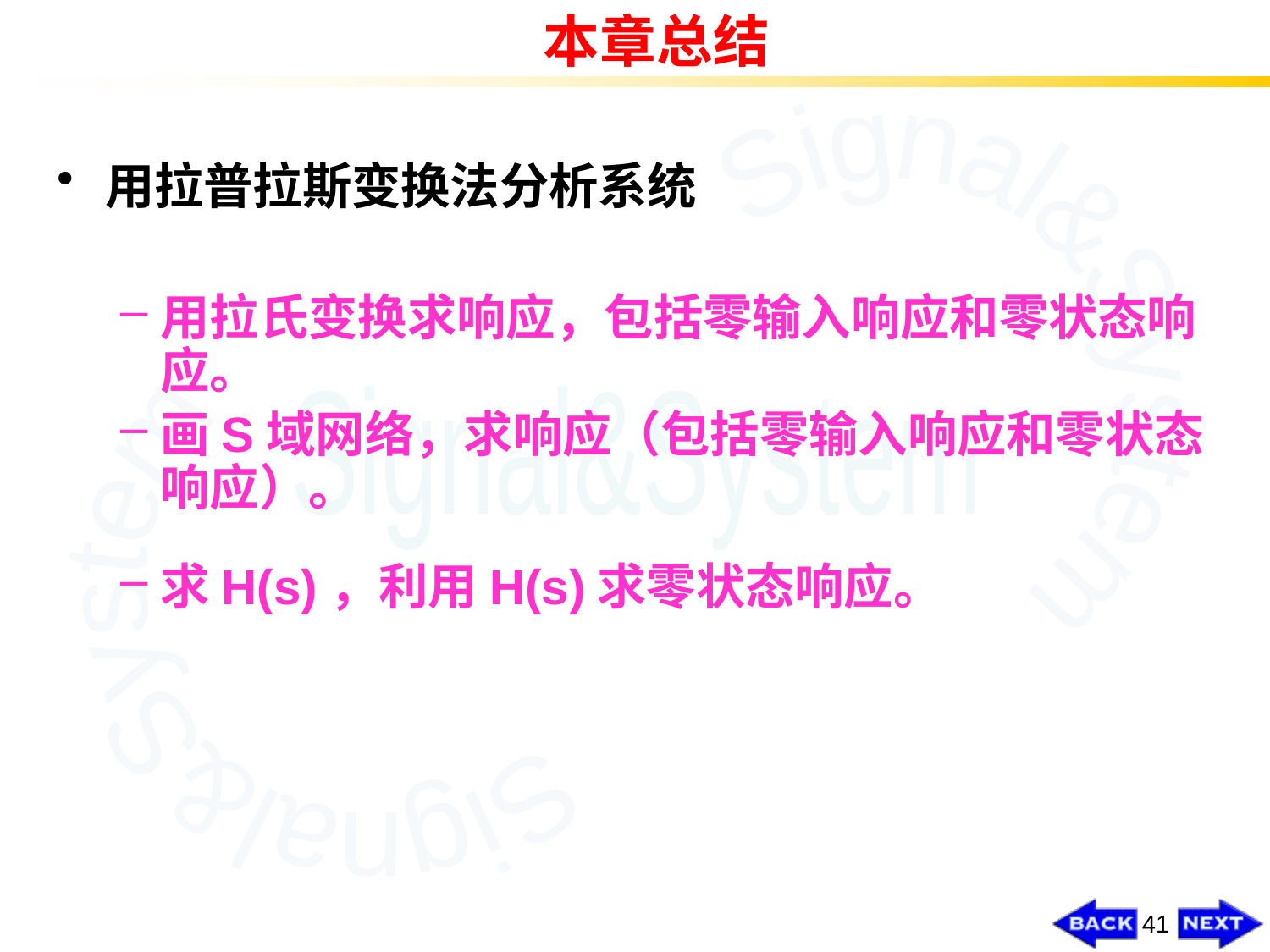

本章总结
用拉普拉斯变换法分析系统

用拉氏变换求响应，包括零输入响应和零状态响应。
画S域网络，求响应（包括零输入响应和零状态响应）。
求H(s)，利用H(s)求零状态响应。
41